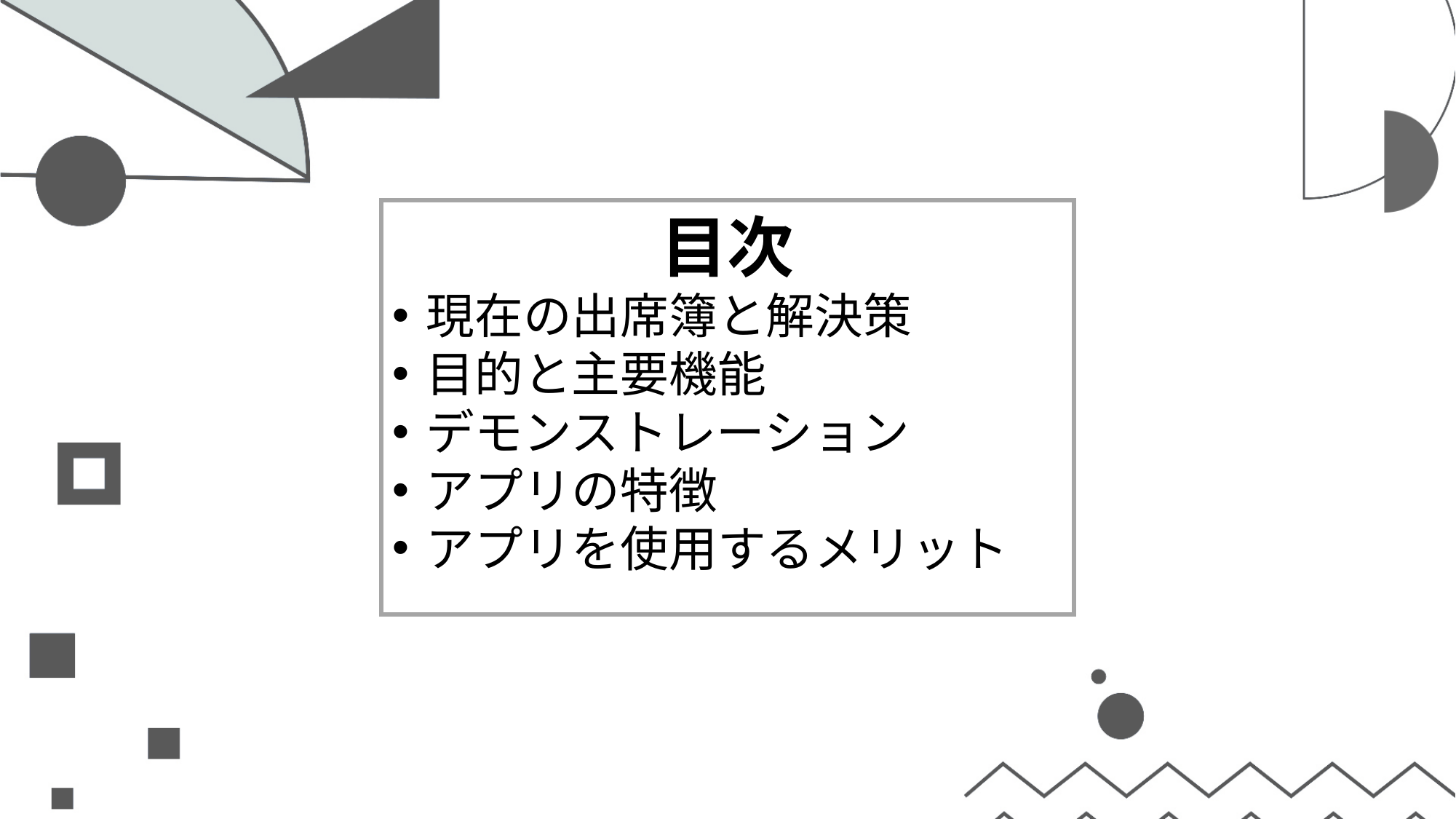

目次
現在の出席簿と解決策
目的と主要機能
デモンストレーション
アプリの特徴
アプリを使用するメリット